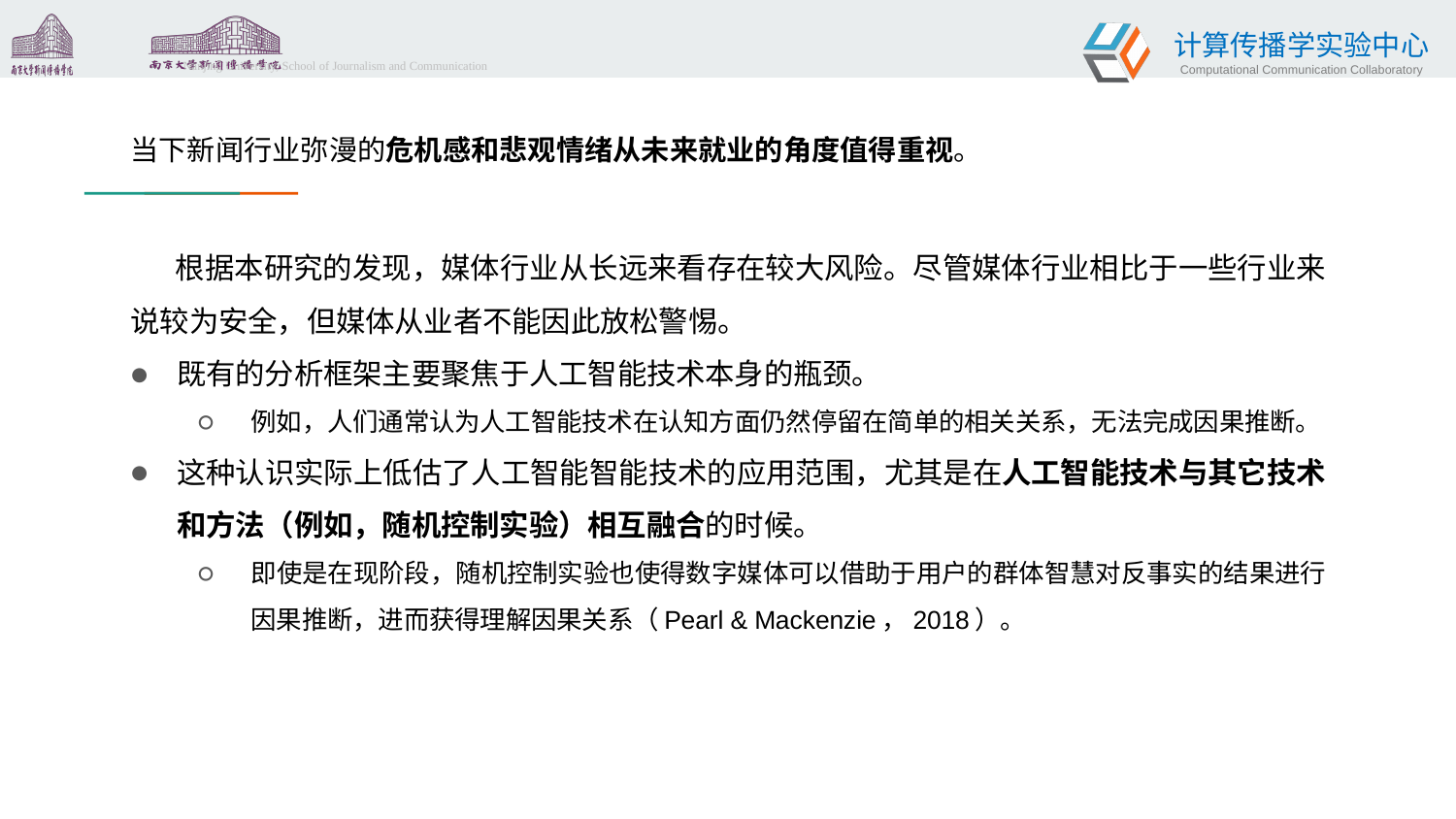

当下新闻行业弥漫的危机感和悲观情绪从未来就业的角度值得重视。
根据本研究的发现，媒体行业从长远来看存在较大风险。尽管媒体行业相比于一些行业来说较为安全，但媒体从业者不能因此放松警惕。
既有的分析框架主要聚焦于人工智能技术本身的瓶颈。
例如，人们通常认为人工智能技术在认知方面仍然停留在简单的相关关系，无法完成因果推断。
这种认识实际上低估了人工智能智能技术的应用范围，尤其是在人工智能技术与其它技术和方法（例如，随机控制实验）相互融合的时候。
即使是在现阶段，随机控制实验也使得数字媒体可以借助于用户的群体智慧对反事实的结果进行因果推断，进而获得理解因果关系（Pearl & Mackenzie，2018）。